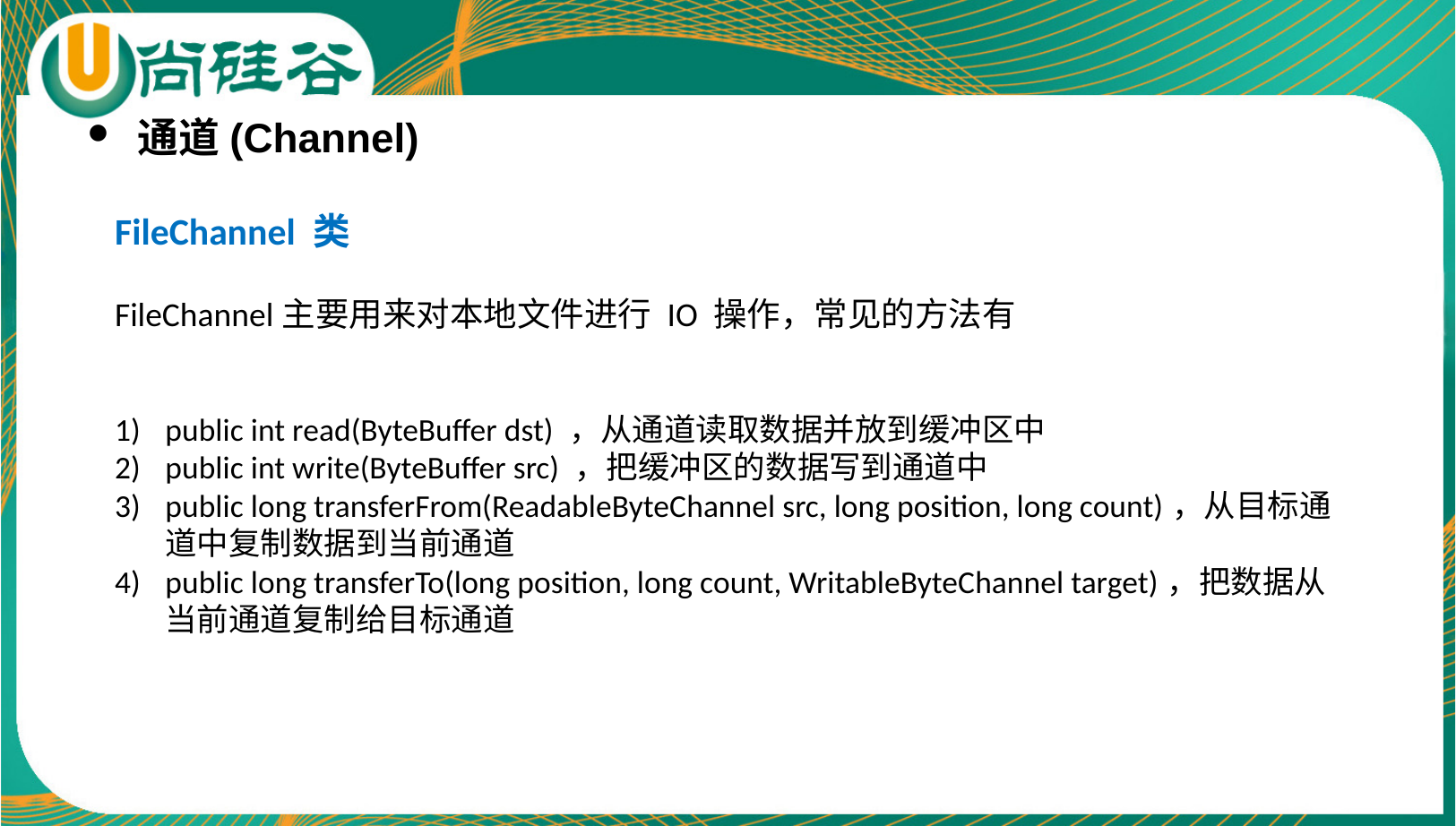

通道(Channel)
FileChannel 类

FileChannel主要用来对本地文件进行 IO 操作，常见的方法有

public int read(ByteBuffer dst) ，从通道读取数据并放到缓冲区中
public int write(ByteBuffer src) ，把缓冲区的数据写到通道中
public long transferFrom(ReadableByteChannel src, long position, long count)，从目标通道中复制数据到当前通道
public long transferTo(long position, long count, WritableByteChannel target)，把数据从当前通道复制给目标通道